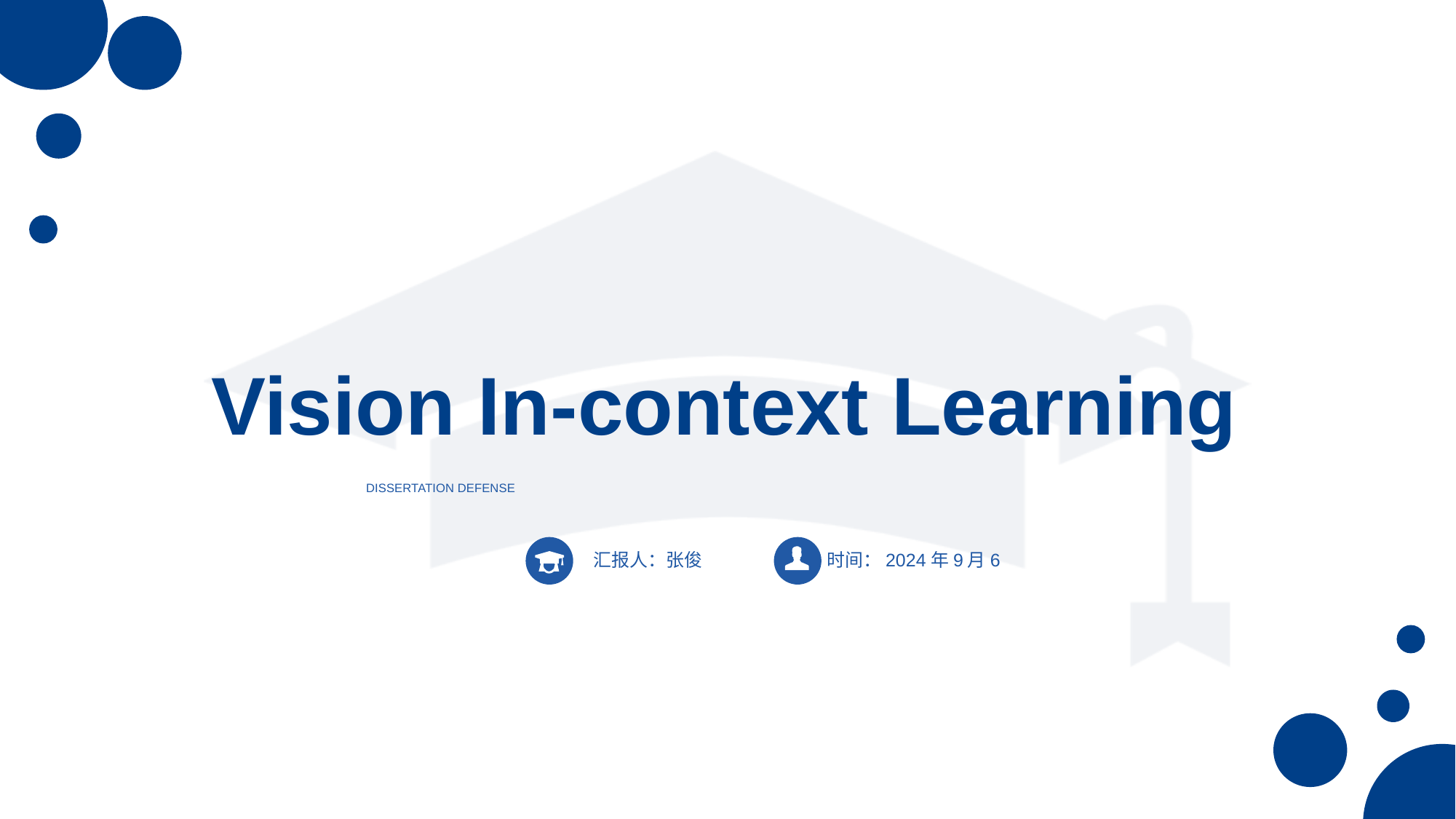

Vision In-context Learning
dissertation defense

汇报人：张俊
时间：2024年9月6